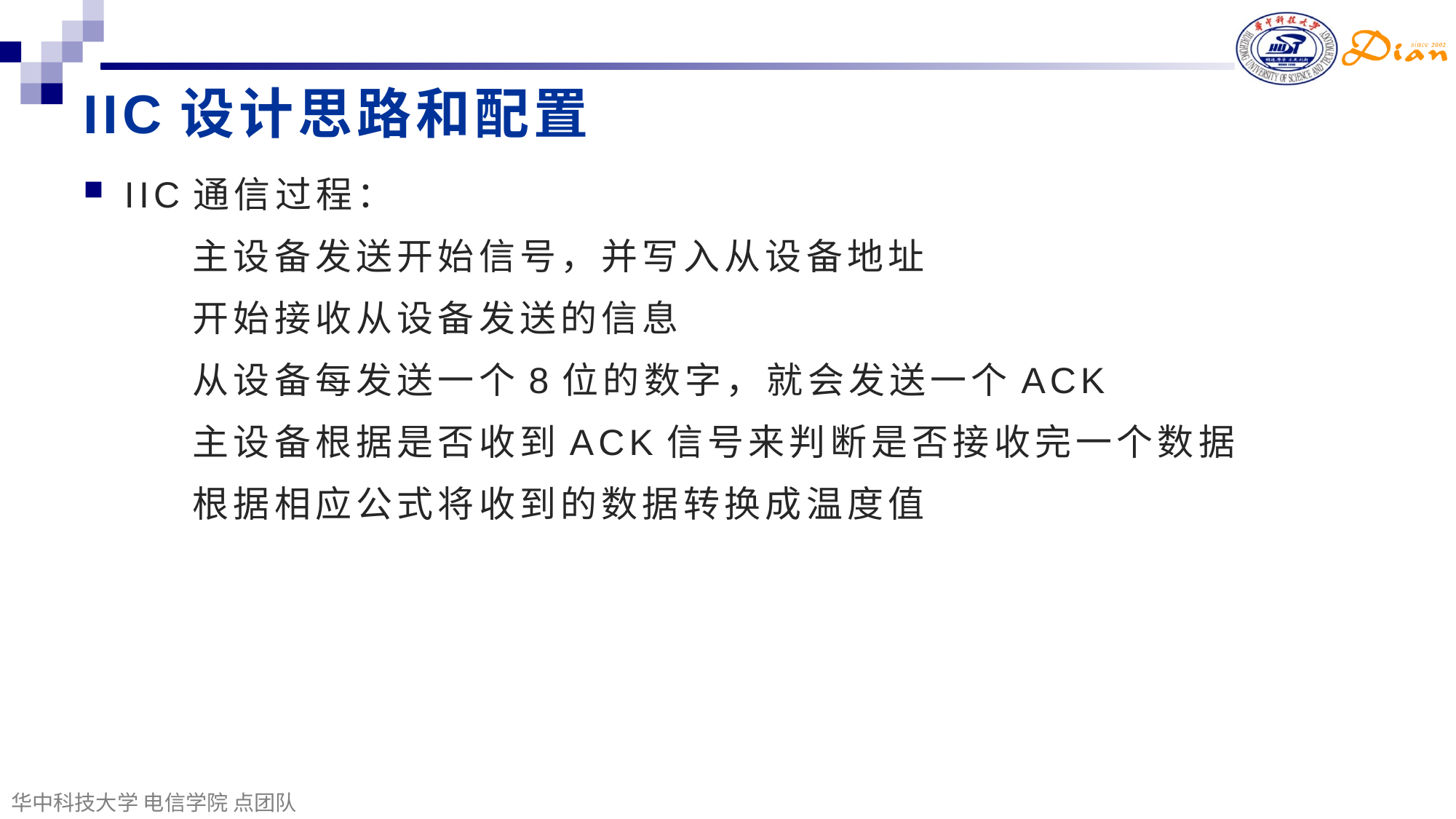

# IIC设计思路和配置
IIC通信过程：
	主设备发送开始信号，并写入从设备地址
	开始接收从设备发送的信息
	从设备每发送一个8位的数字，就会发送一个ACK
	主设备根据是否收到ACK信号来判断是否接收完一个数据
	根据相应公式将收到的数据转换成温度值
11
华中科技大学 电信学院 点团队